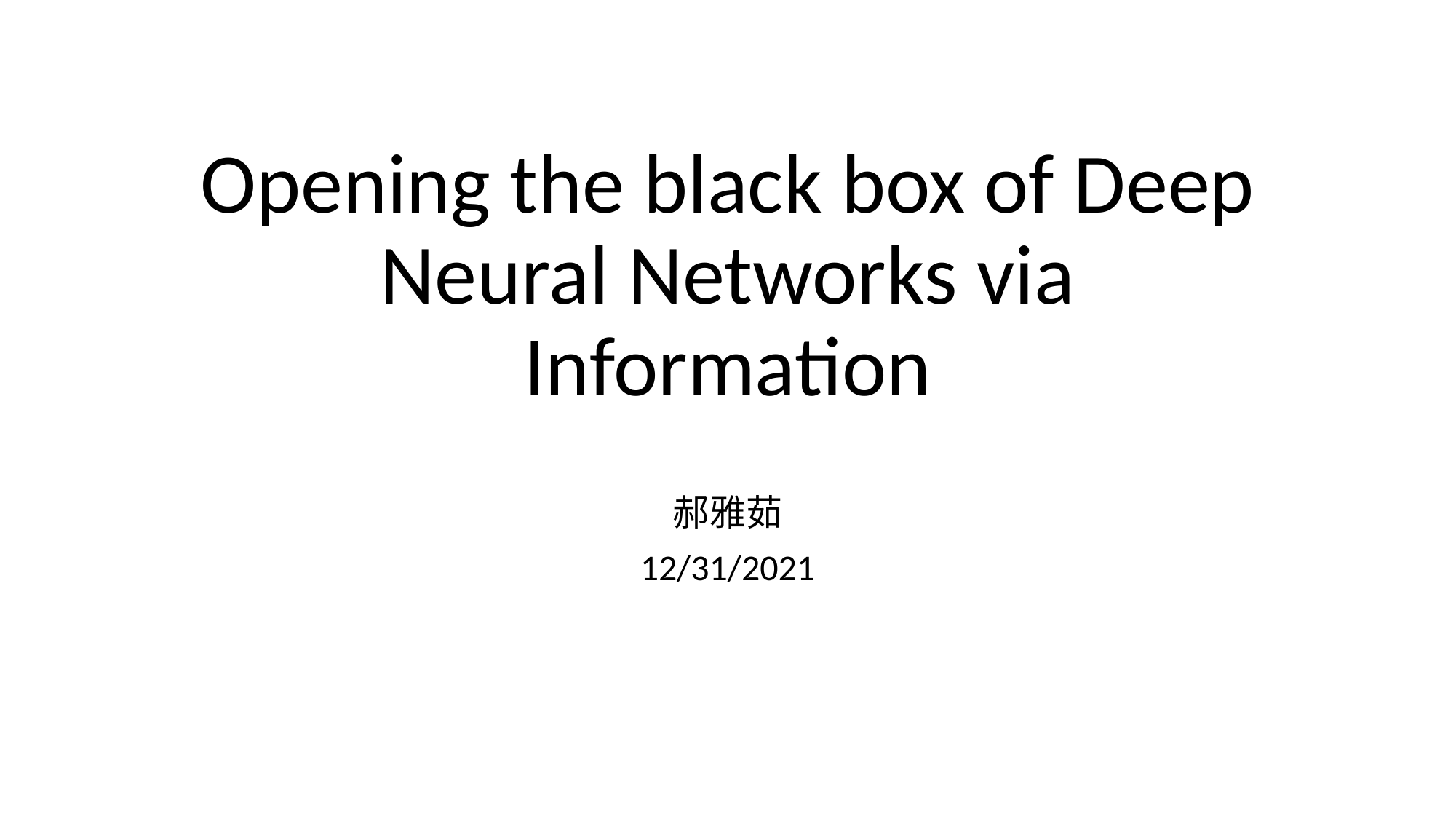

# Opening the black box of Deep Neural Networks via Information

郝雅茹
12/31/2021